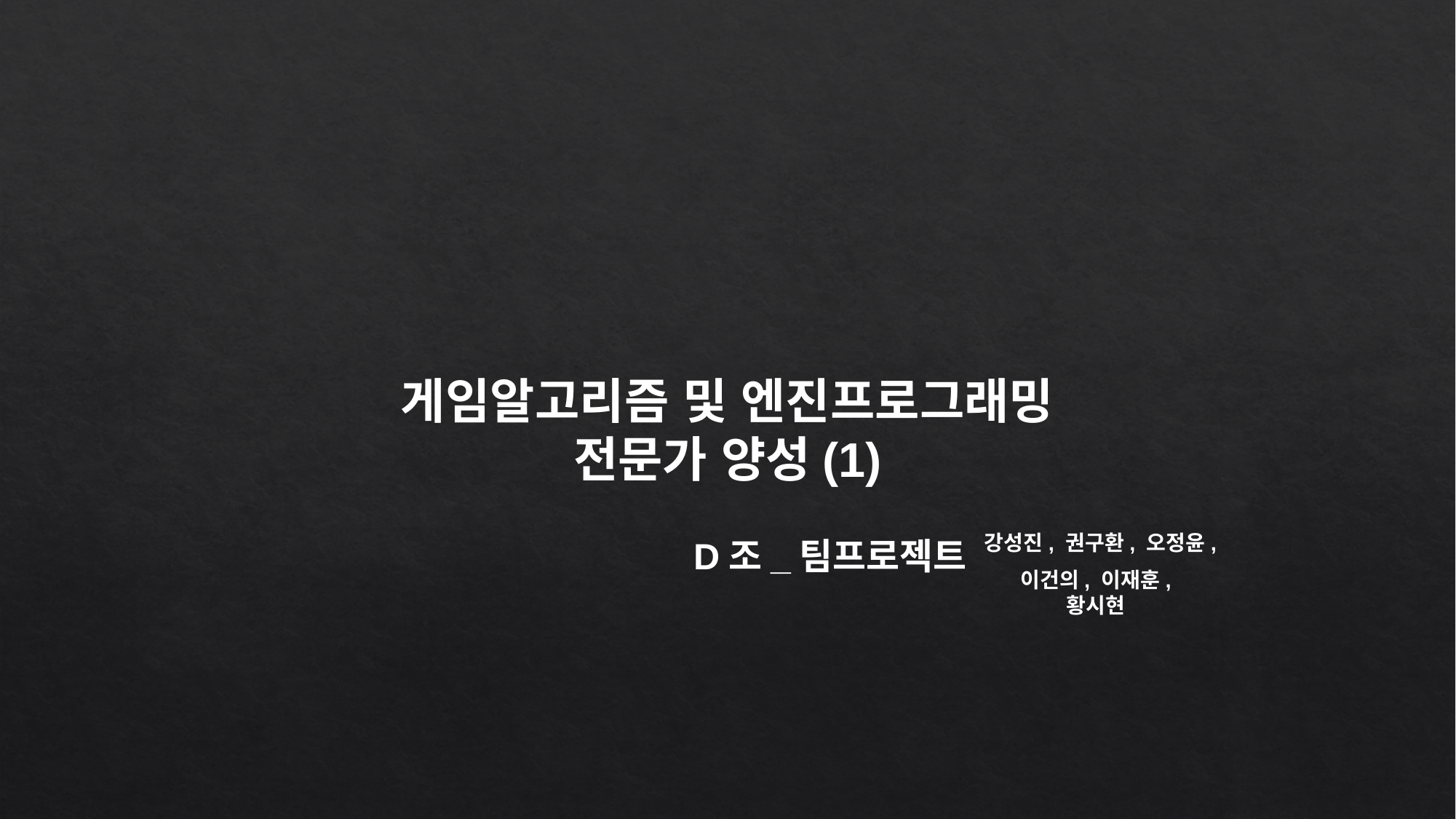

게임알고리즘 및 엔진프로그래밍 전문가 양성(1)
강성진, 권구환, 오정윤,
D조_팀프로젝트
이건의, 이재훈, 황시현